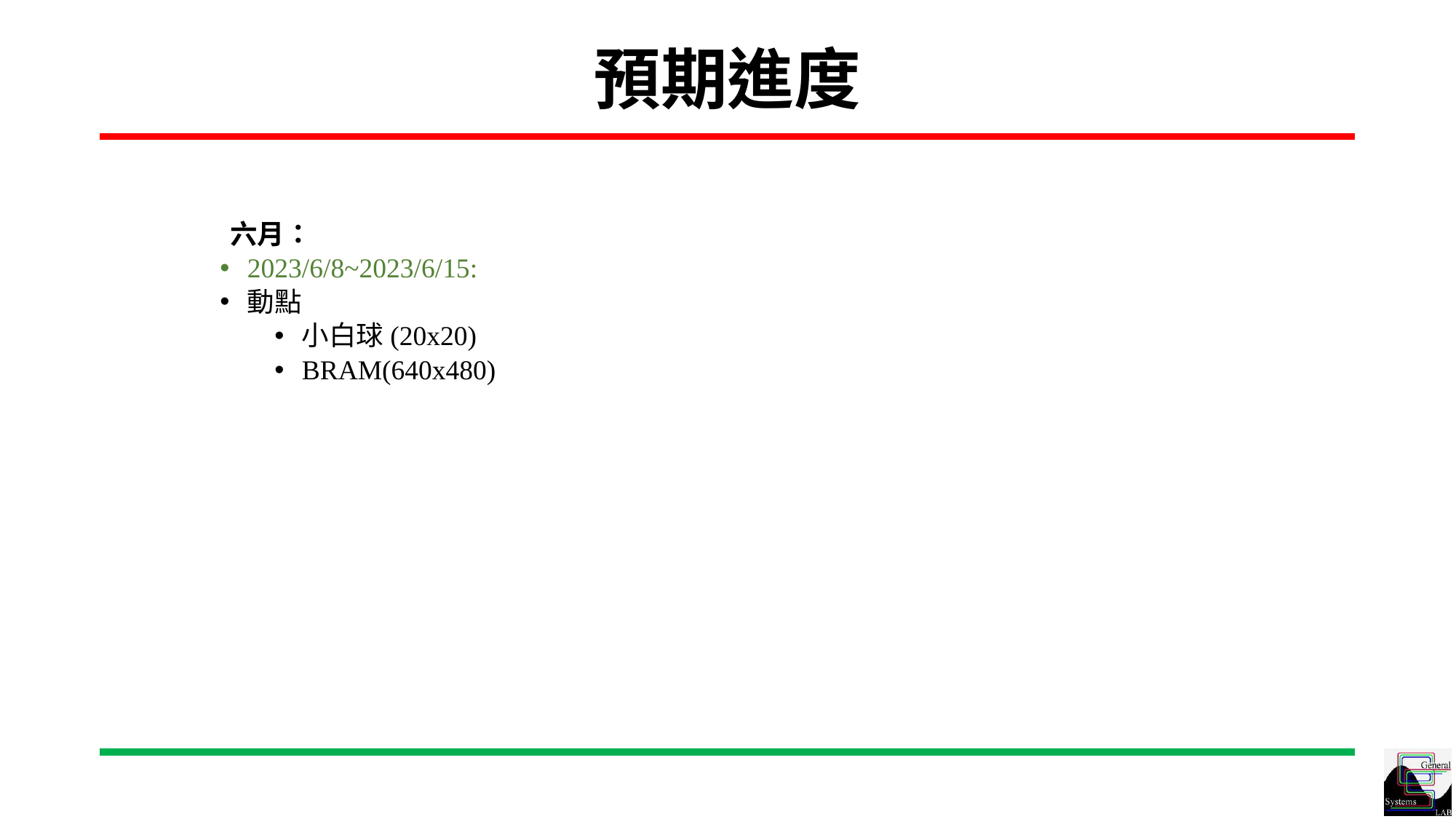

# 預期進度

六月：
2023/6/8~2023/6/15:
動點
小白球(20x20)
BRAM(640x480)